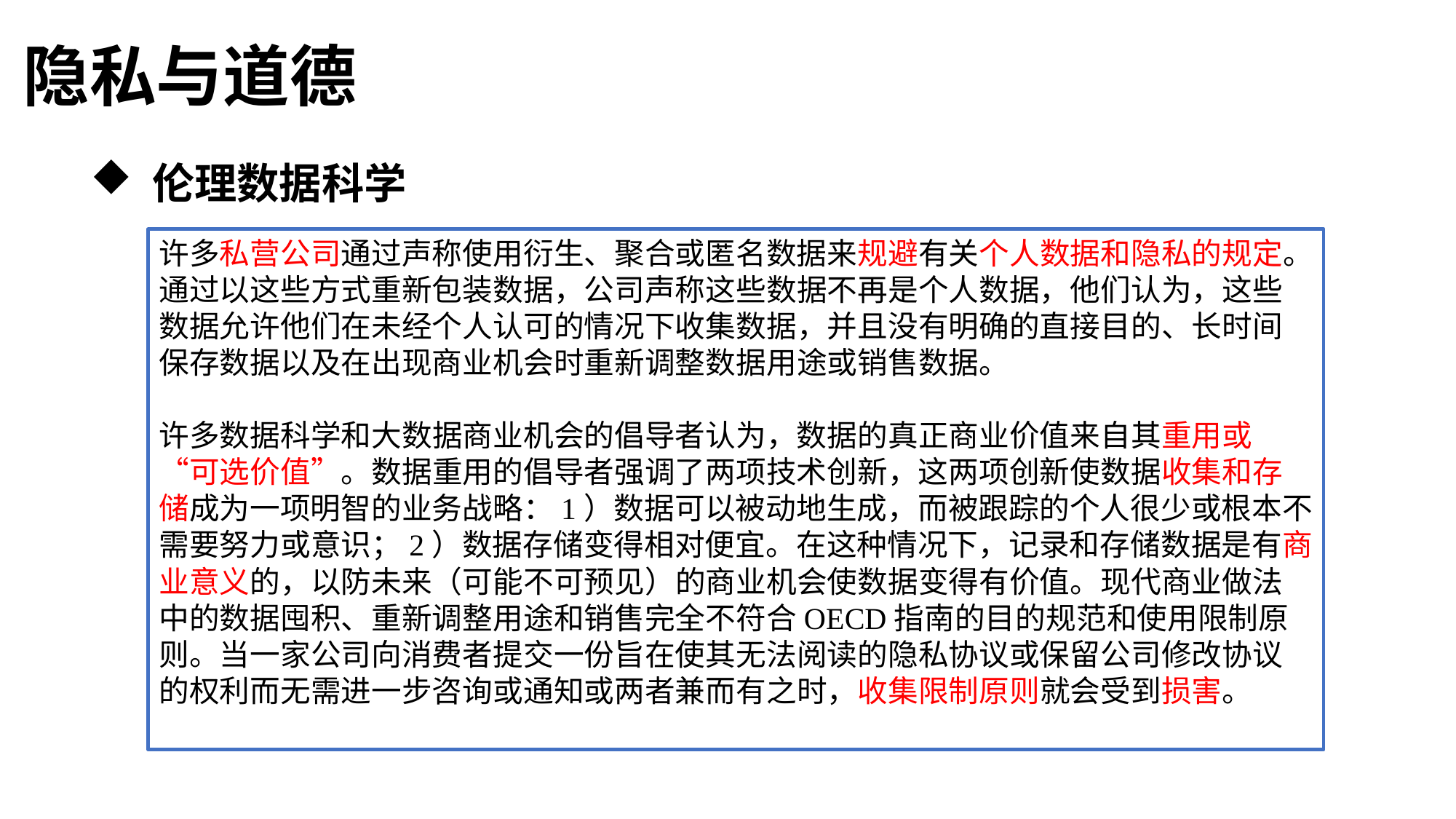

隐私与道德

 伦理数据科学
许多私营公司通过声称使用衍生、聚合或匿名数据来规避有关个人数据和隐私的规定。通过以这些方式重新包装数据，公司声称这些数据不再是个人数据，他们认为，这些数据允许他们在未经个人认可的情况下收集数据，并且没有明确的直接目的、长时间保存数据以及在出现商业机会时重新调整数据用途或销售数据。

许多数据科学和大数据商业机会的倡导者认为，数据的真正商业价值来自其重用或“可选价值”。数据重用的倡导者强调了两项技术创新，这两项创新使数据收集和存储成为一项明智的业务战略：1）数据可以被动地生成，而被跟踪的个人很少或根本不需要努力或意识；2）数据存储变得相对便宜。在这种情况下，记录和存储数据是有商业意义的，以防未来（可能不可预见）的商业机会使数据变得有价值。现代商业做法中的数据囤积、重新调整用途和销售完全不符合OECD指南的目的规范和使用限制原则。当一家公司向消费者提交一份旨在使其无法阅读的隐私协议或保留公司修改协议的权利而无需进一步咨询或通知或两者兼而有之时，收集限制原则就会受到损害。